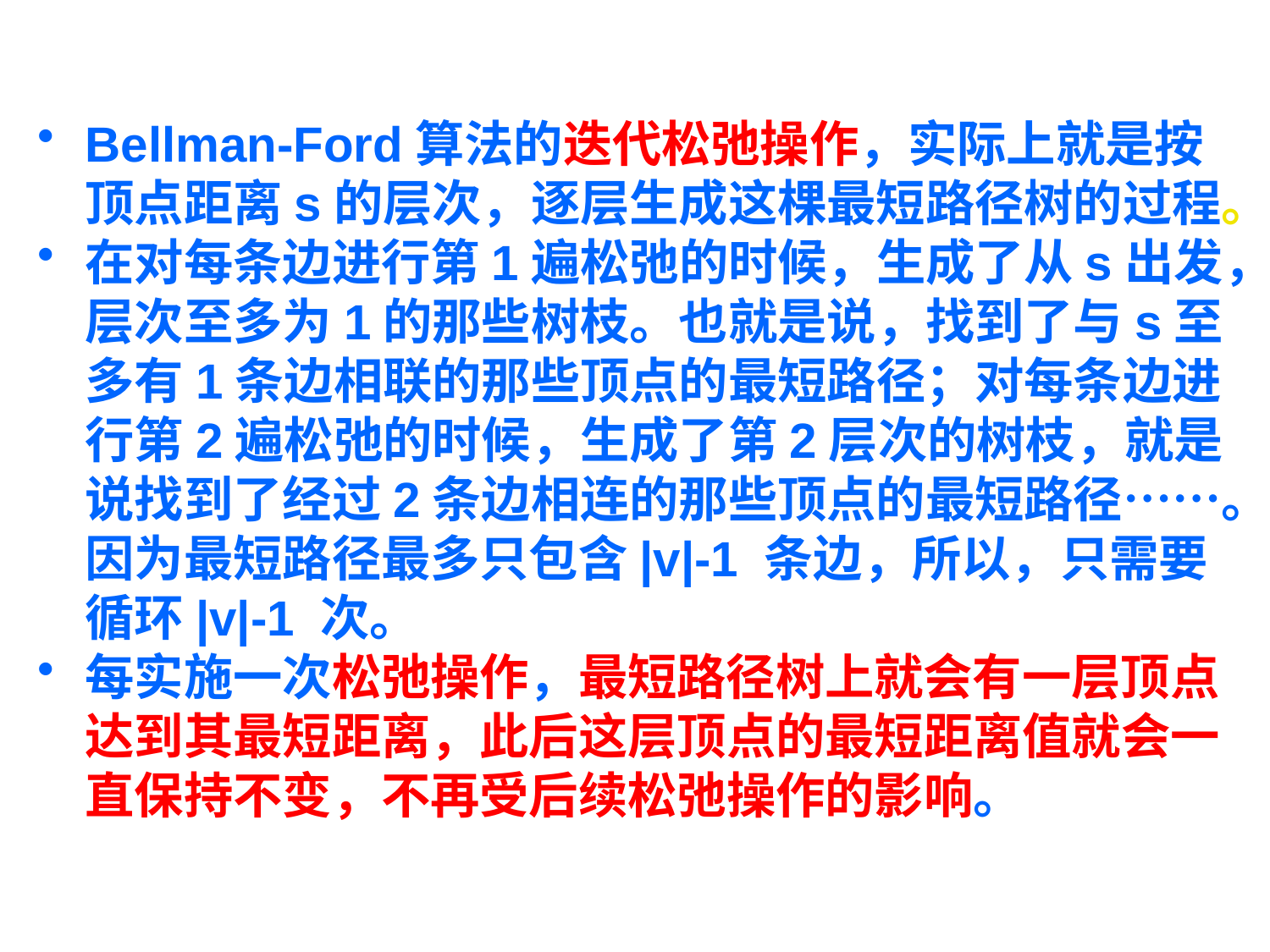

#
Bellman-Ford算法的迭代松弛操作，实际上就是按顶点距离s的层次，逐层生成这棵最短路径树的过程。
在对每条边进行第1遍松弛的时候，生成了从s出发，层次至多为1的那些树枝。也就是说，找到了与s至多有1条边相联的那些顶点的最短路径；对每条边进行第2遍松弛的时候，生成了第2层次的树枝，就是说找到了经过2条边相连的那些顶点的最短路径……。因为最短路径最多只包含|v|-1 条边，所以，只需要循环|v|-1 次。
每实施一次松弛操作，最短路径树上就会有一层顶点达到其最短距离，此后这层顶点的最短距离值就会一直保持不变，不再受后续松弛操作的影响。